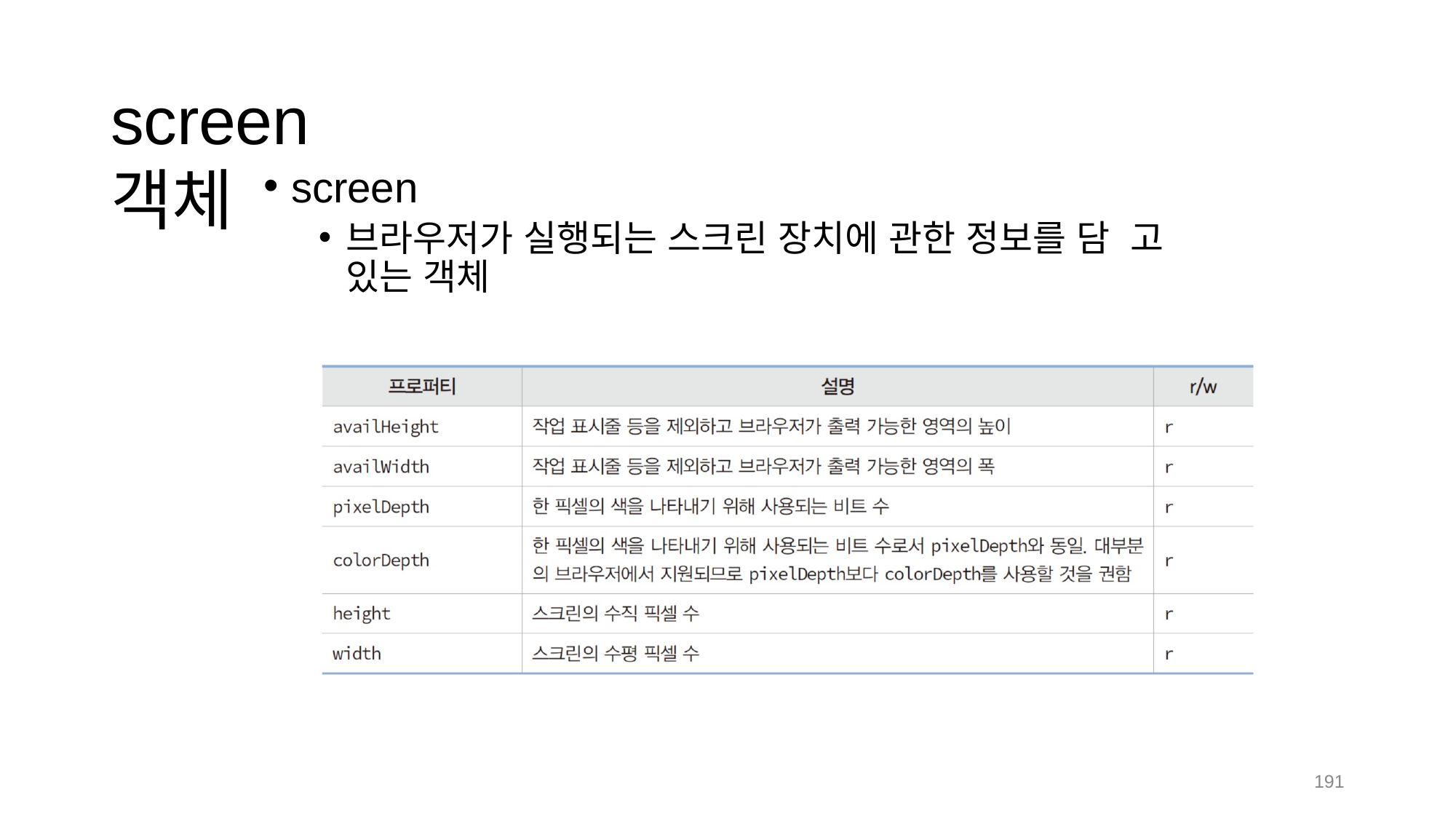

# screen 객체
screen
브라우저가 실행되는 스크린 장치에 관한 정보를 담  고 있는 객체

191